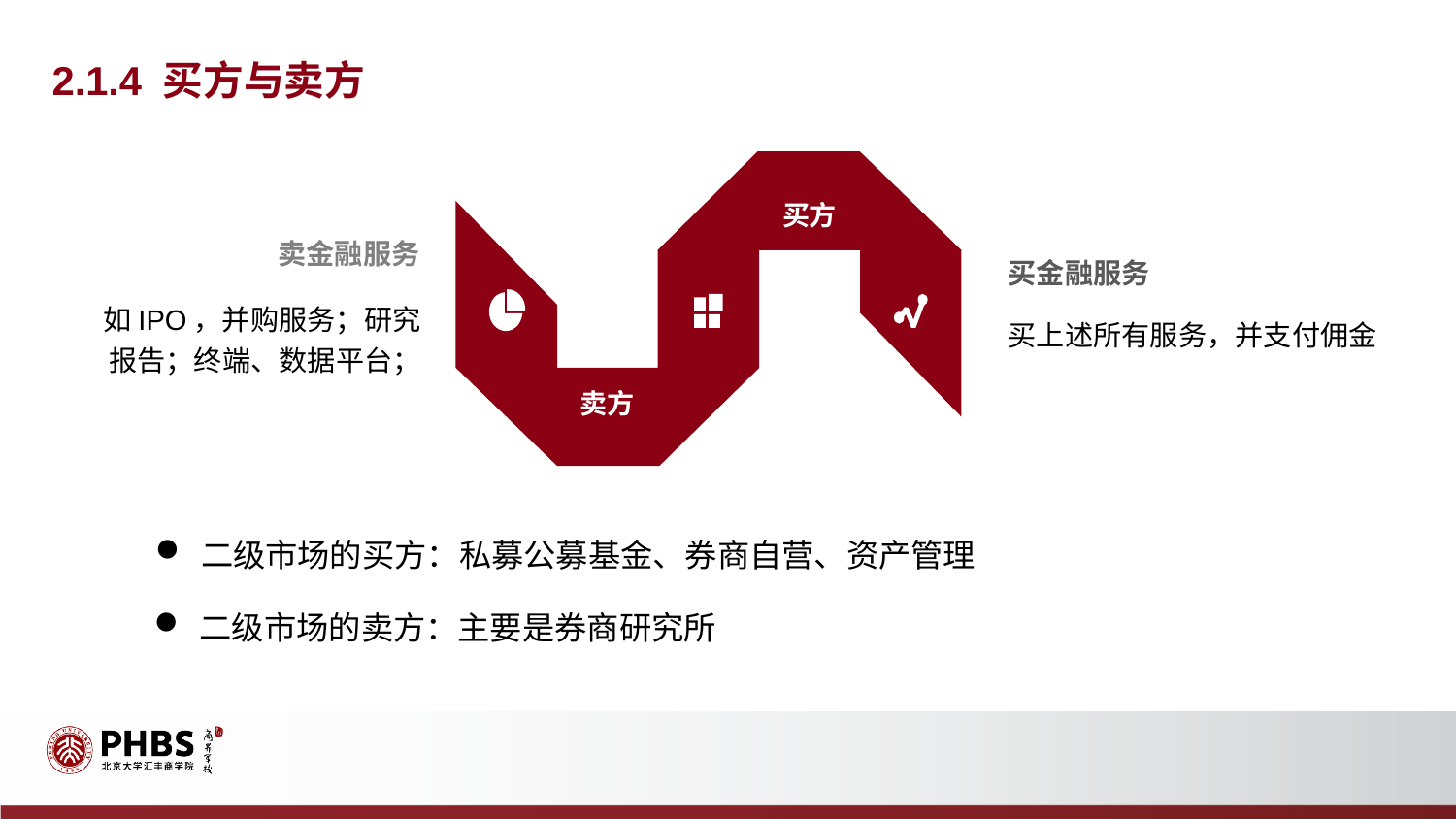

2.1.4 买方与卖方

买方
卖方
卖金融服务
如IPO，并购服务；研究报告；终端、数据平台；
买金融服务
买上述所有服务，并支付佣金
二级市场的买方：私募公募基金、券商自营、资产管理
二级市场的卖方：主要是券商研究所